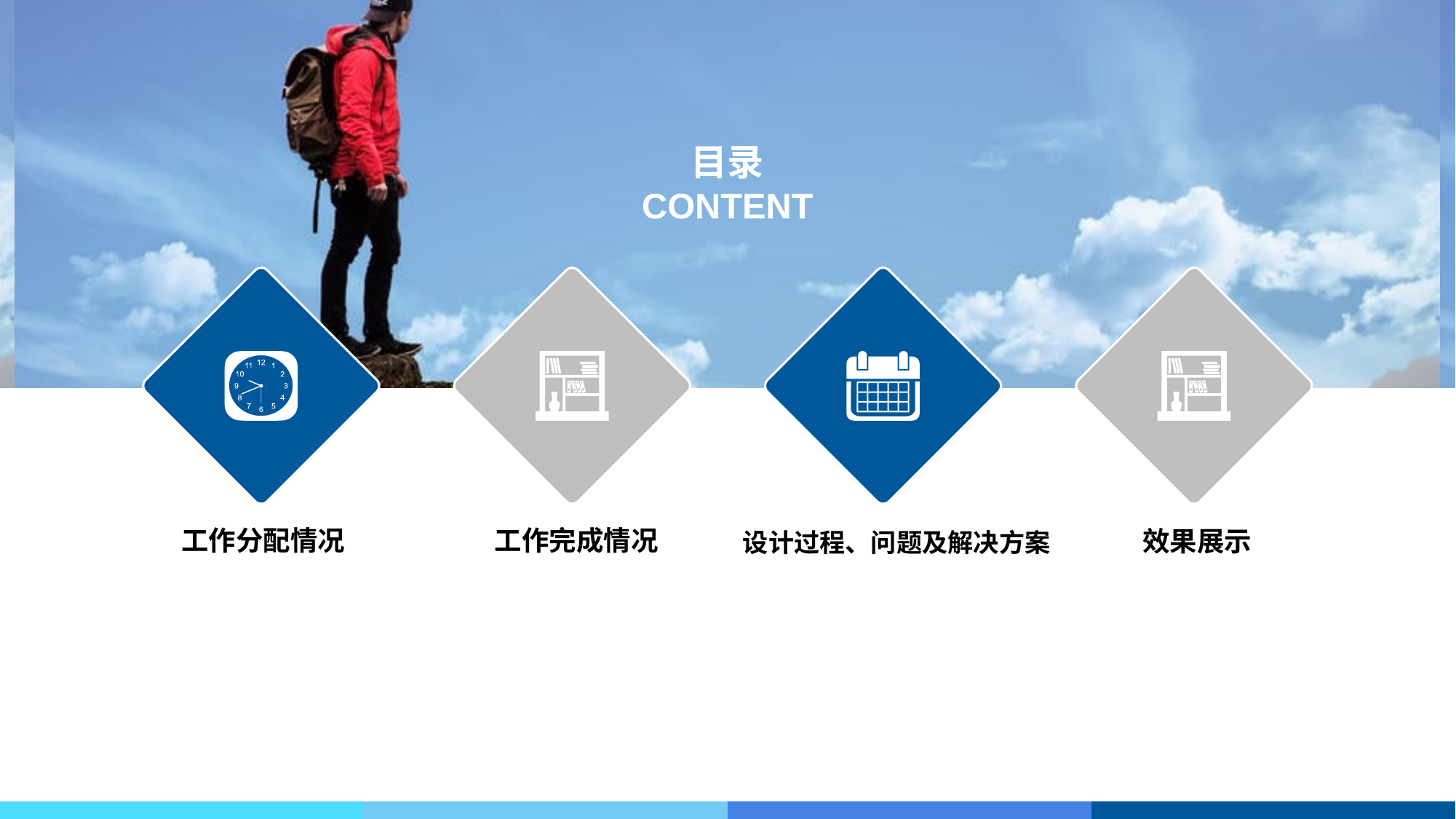

#
目录
CONTENT

设计过程、问题及解决方案

工作分配情况

工作完成情况

效果展示